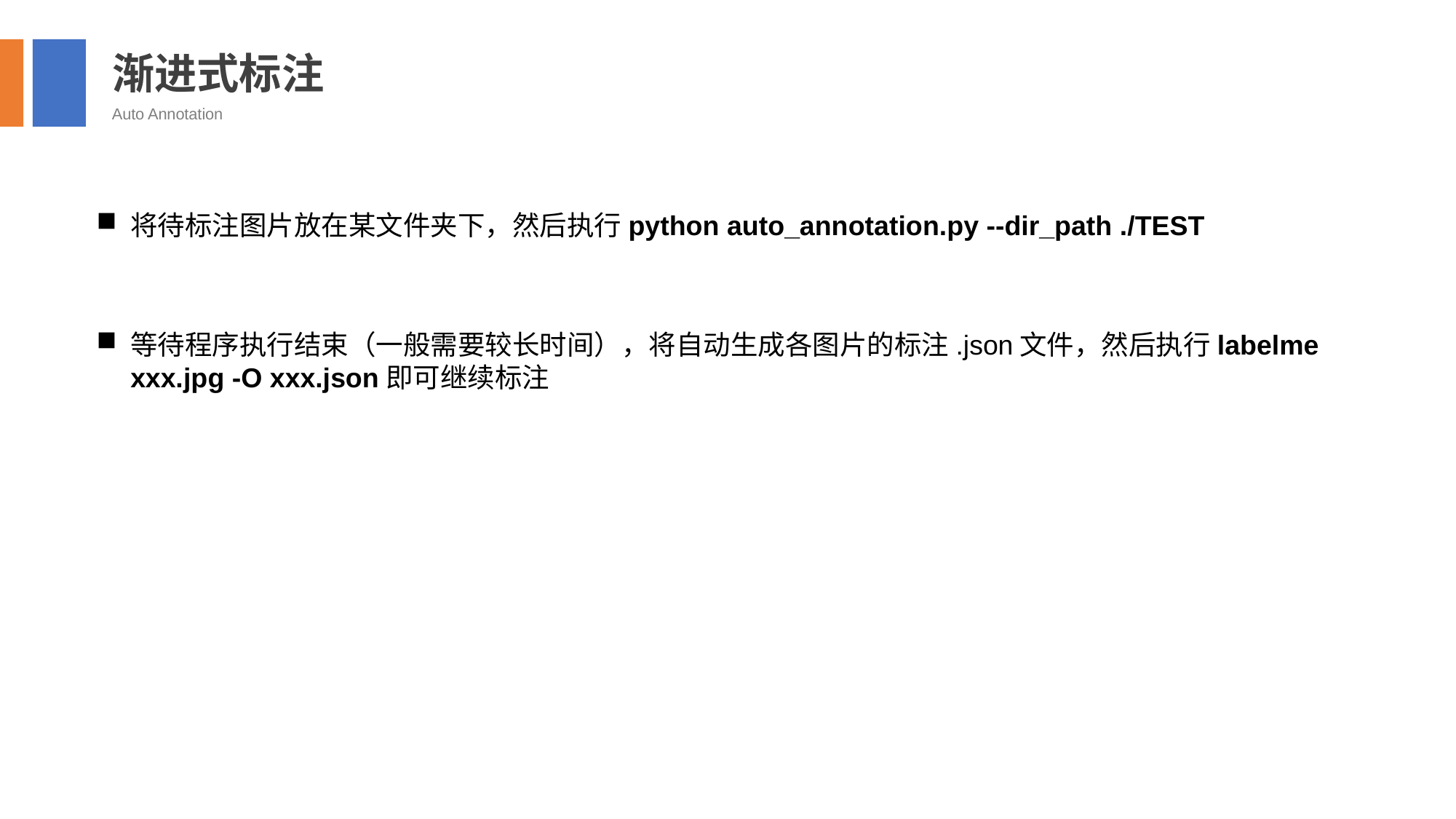

渐进式标注
Auto Annotation
将待标注图片放在某文件夹下，然后执行python auto_annotation.py --dir_path ./TEST
等待程序执行结束（一般需要较长时间），将自动生成各图片的标注.json文件，然后执行labelme xxx.jpg -O xxx.json即可继续标注